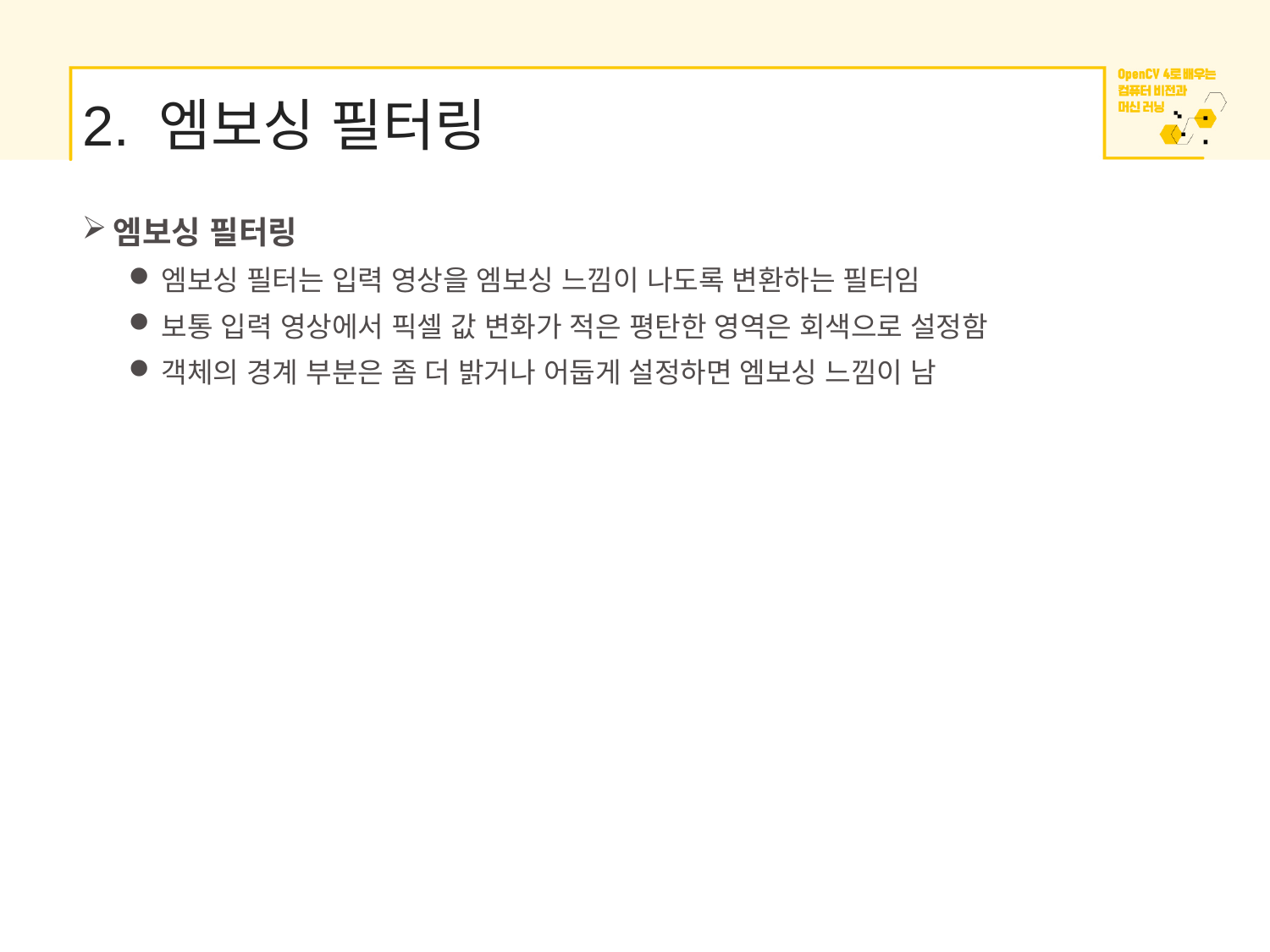

# 2. 엠보싱 필터링
엠보싱 필터링
엠보싱 필터는 입력 영상을 엠보싱 느낌이 나도록 변환하는 필터임
보통 입력 영상에서 픽셀 값 변화가 적은 평탄한 영역은 회색으로 설정함
객체의 경계 부분은 좀 더 밝거나 어둡게 설정하면 엠보싱 느낌이 남